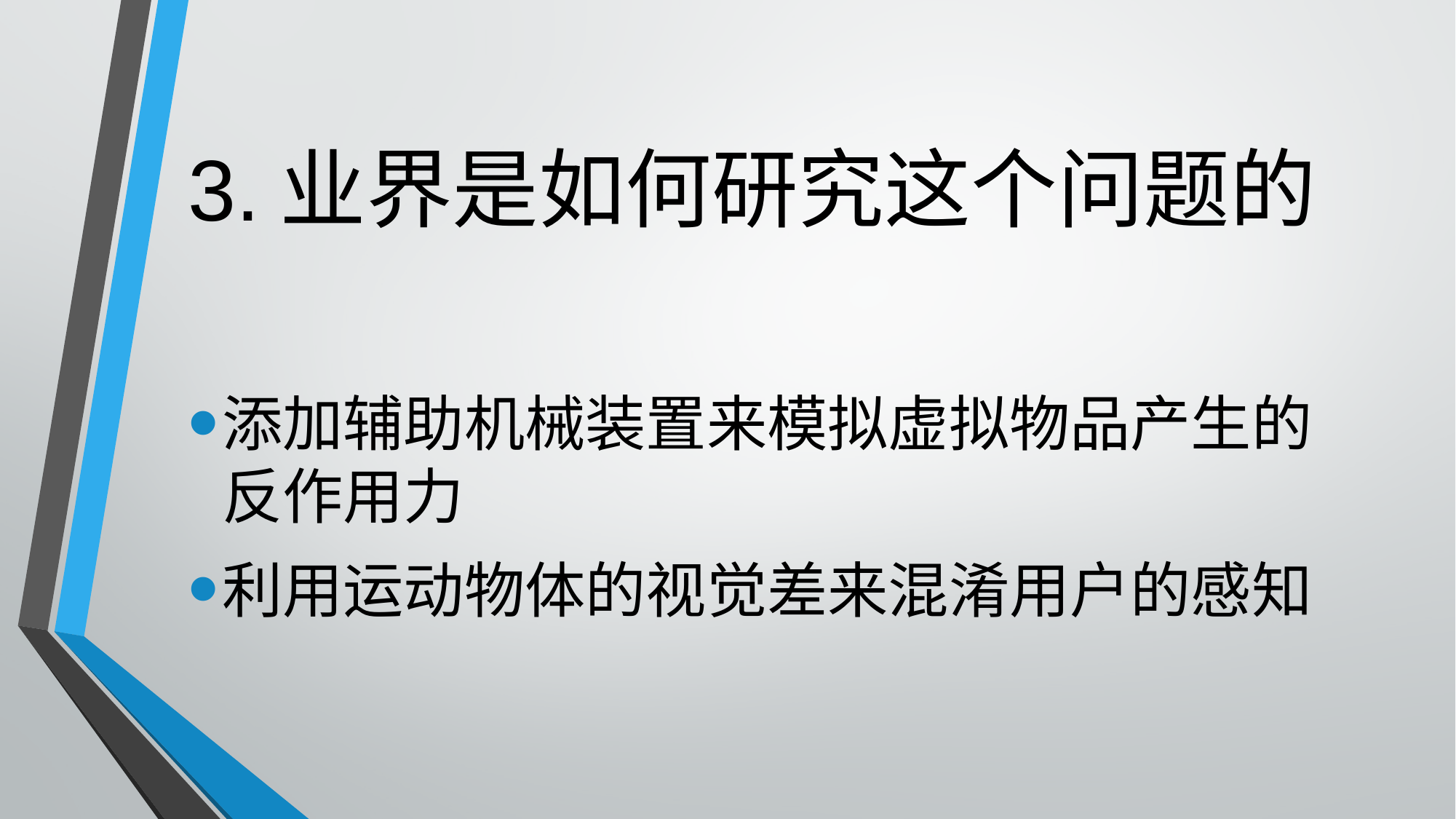

# 3.业界是如何研究这个问题的
添加辅助机械装置来模拟虚拟物品产生的反作用力
利用运动物体的视觉差来混淆用户的感知